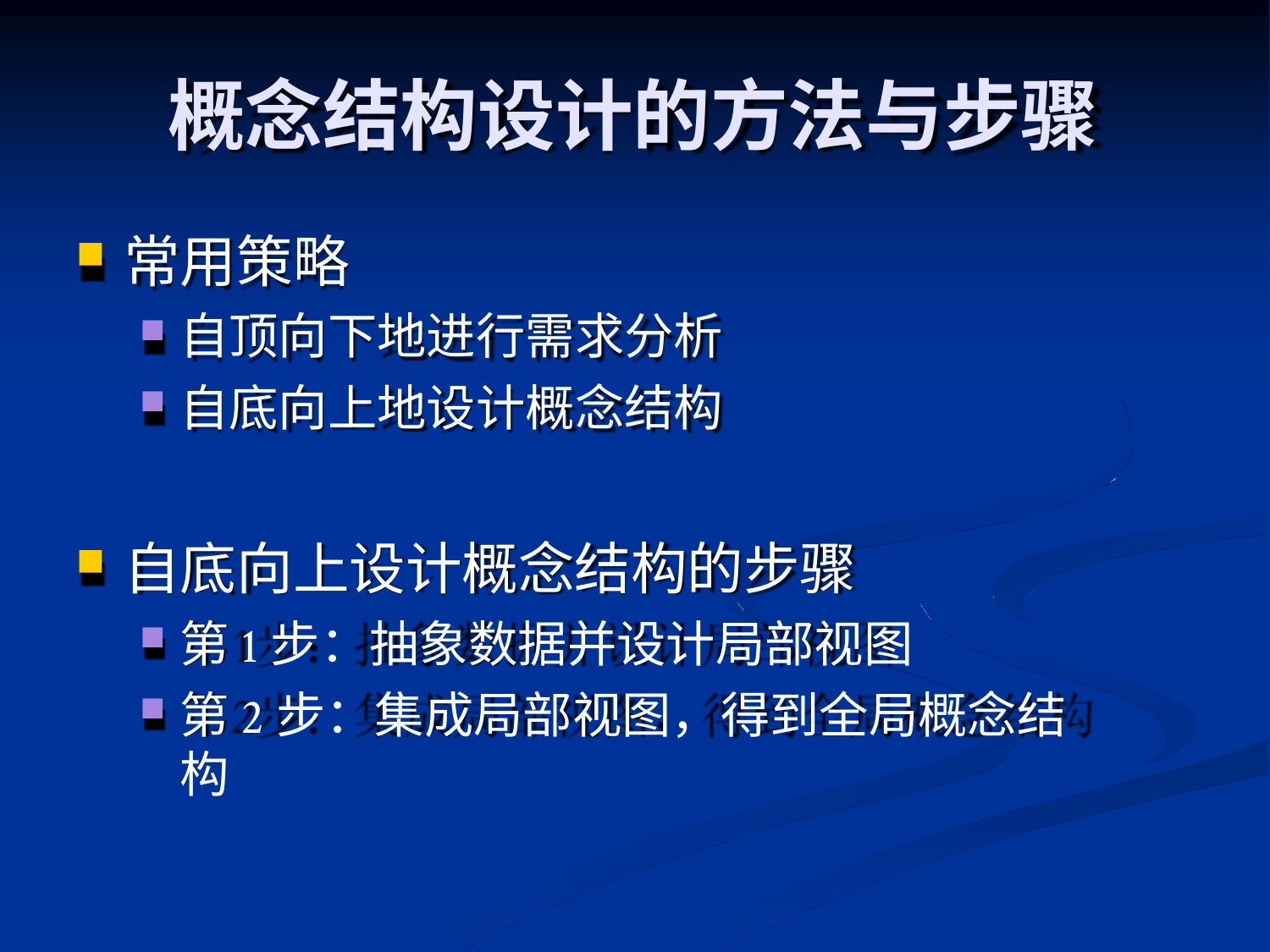

# 概念结构设计的方法与步骤

常用策略
自顶向下地进行需求分析
自底向上地设计概念结构

自底向上设计概念结构的步骤
第1步：抽象数据并设计局部视图
第2步：集成局部视图，得到全局概念结构